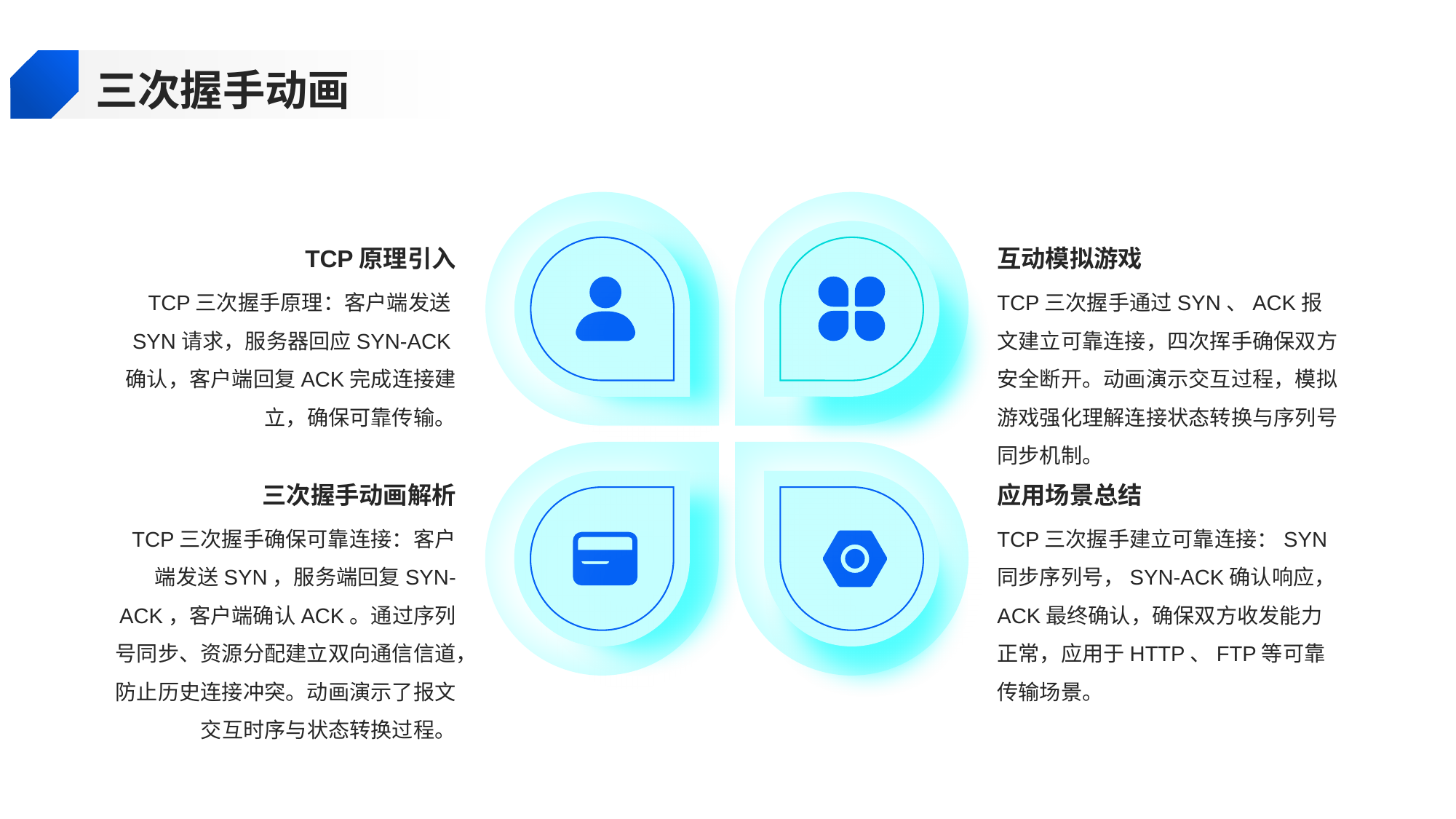

三次握手动画

TCP原理引入
互动模拟游戏

TCP三次握手原理：客户端发送SYN请求，服务器回应SYN-ACK确认，客户端回复ACK完成连接建立，确保可靠传输。
TCP三次握手通过SYN、ACK报文建立可靠连接，四次挥手确保双方安全断开。动画演示交互过程，模拟游戏强化理解连接状态转换与序列号同步机制。

三次握手动画解析
应用场景总结

TCP三次握手确保可靠连接：客户端发送SYN，服务端回复SYN-ACK，客户端确认ACK。通过序列号同步、资源分配建立双向通信信道，防止历史连接冲突。动画演示了报文交互时序与状态转换过程。
TCP三次握手建立可靠连接：SYN同步序列号，SYN-ACK确认响应，ACK最终确认，确保双方收发能力正常，应用于HTTP、FTP等可靠传输场景。